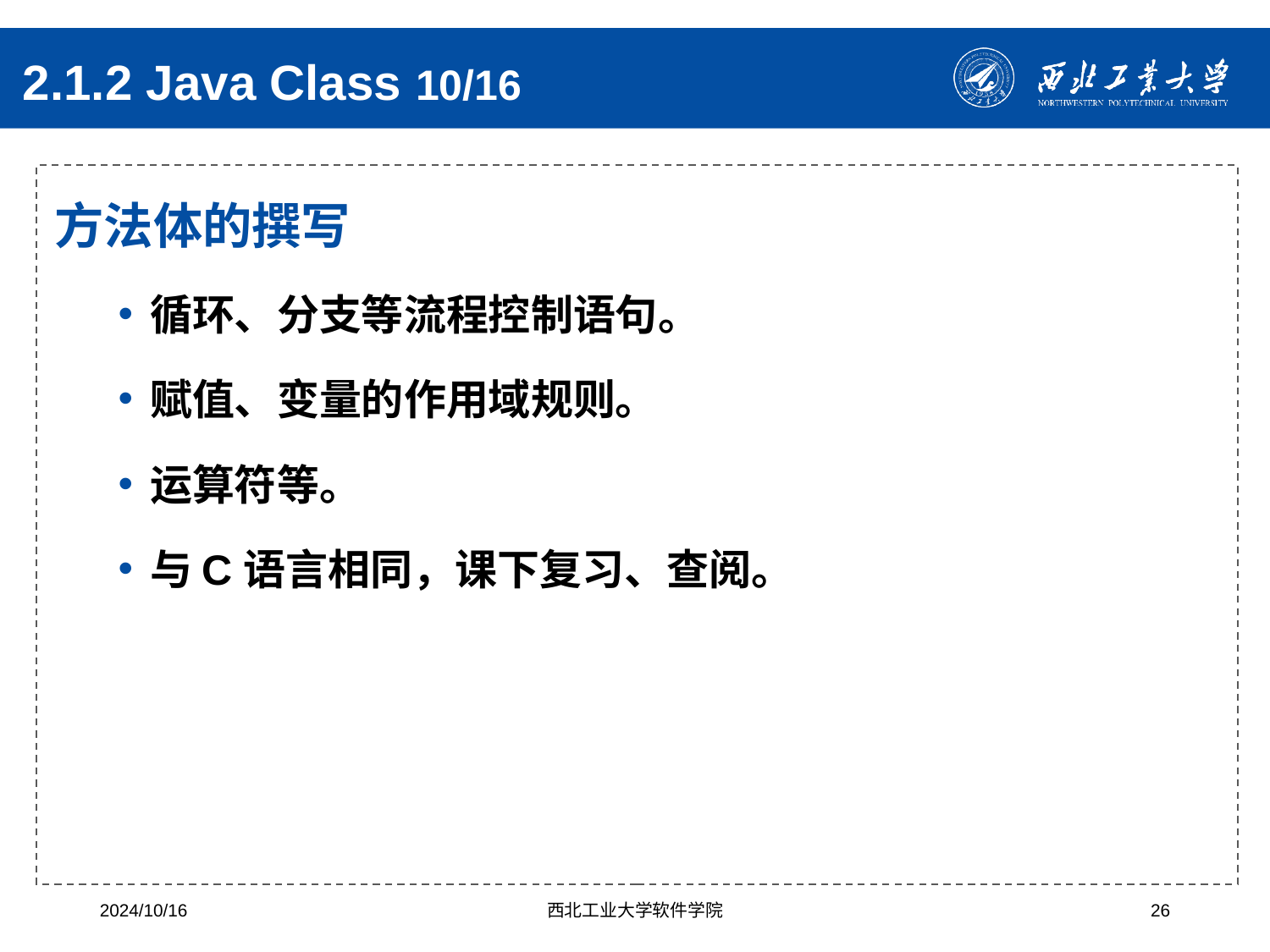

# 2.1.2 Java Class 10/16
方法体的撰写
循环、分支等流程控制语句。
赋值、变量的作用域规则。
运算符等。
与C语言相同，课下复习、查阅。

2024/10/16
西北工业大学软件学院
26